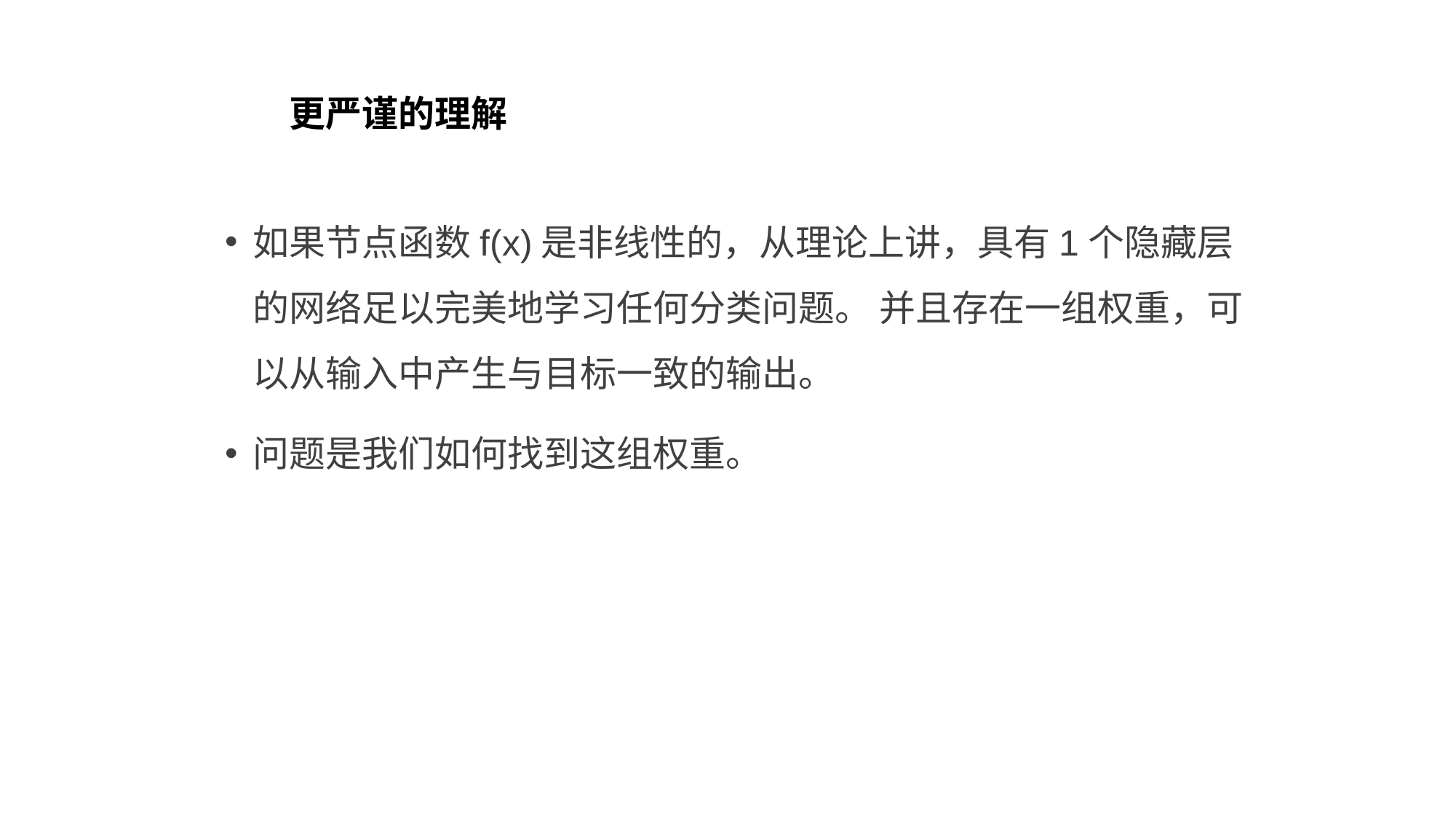

# 更严谨的理解
如果节点函数f(x)是非线性的，从理论上讲，具有1个隐藏层的网络足以完美地学习任何分类问题。 并且存在一组权重，可以从输入中产生与目标一致的输出。
问题是我们如何找到这组权重。